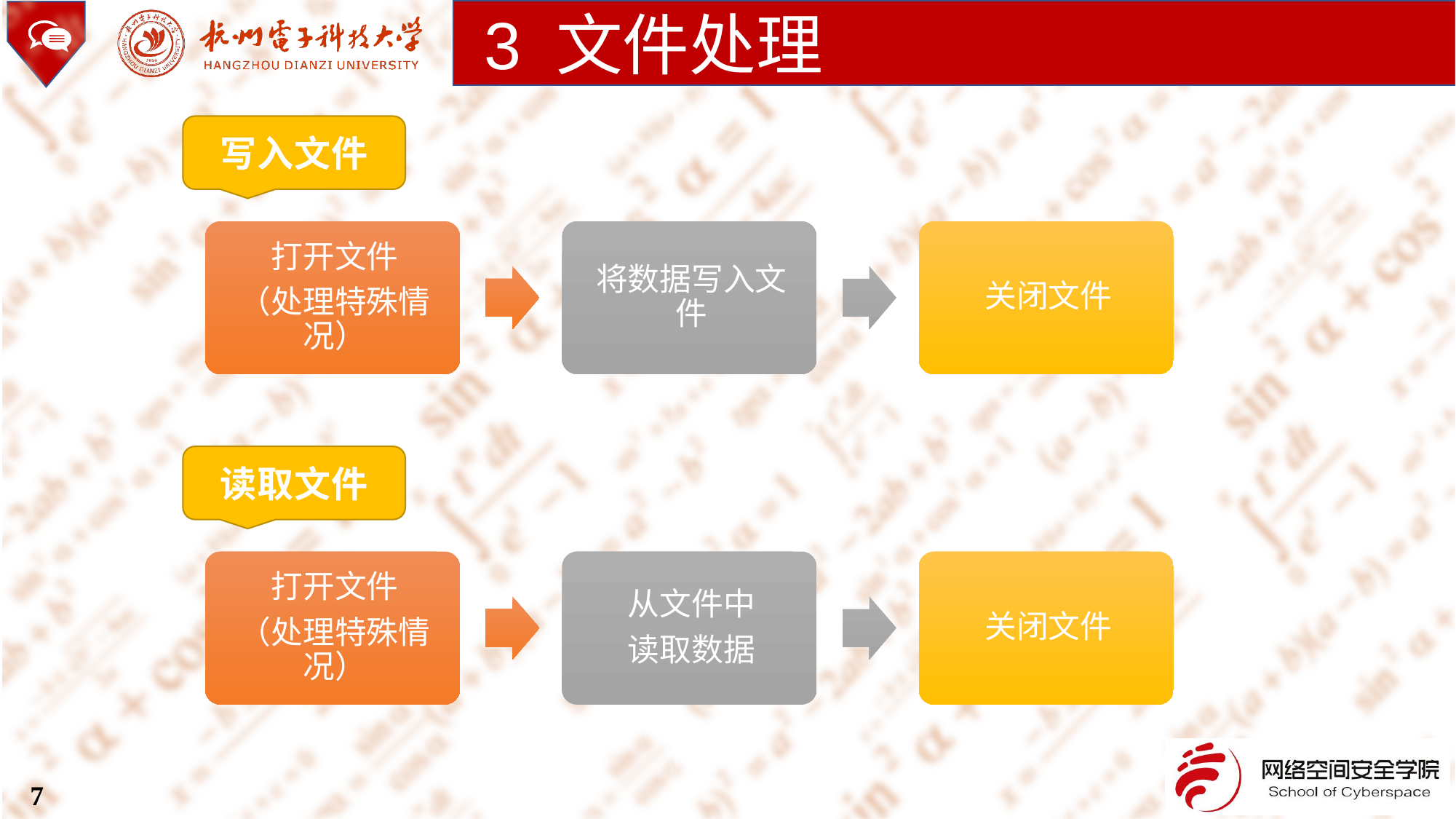

3 文件处理
写入文件
打开文件
（处理特殊情况）

将数据写入文件

关闭文件
读取文件
打开文件
（处理特殊情况）

从文件中
读取数据

关闭文件
7